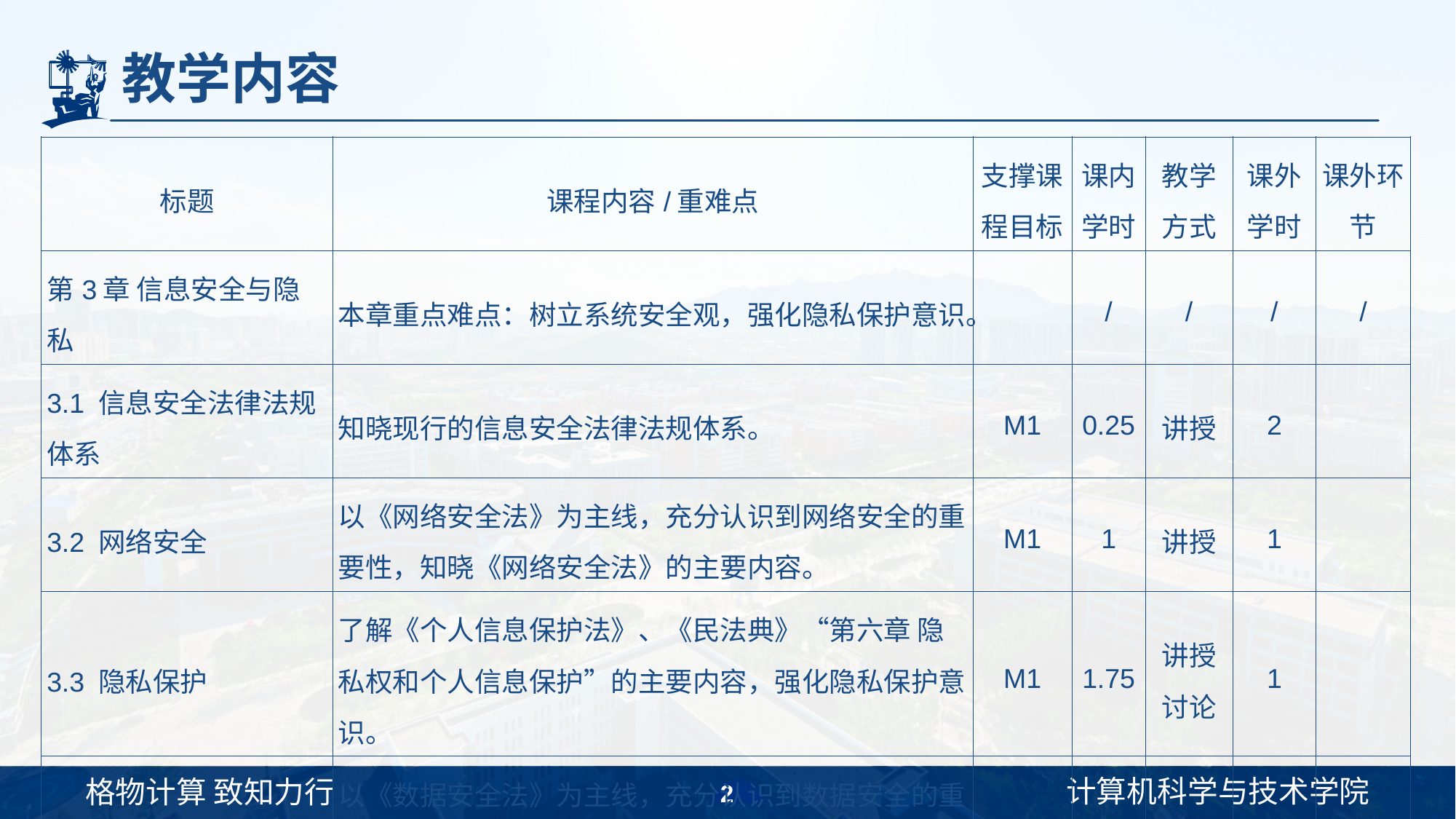

# 教学内容
| 标题 | 课程内容/重难点 | 支撑课程目标 | 课内学时 | 教学方式 | 课外学时 | 课外环节 |
| --- | --- | --- | --- | --- | --- | --- |
| 第3章 信息安全与隐私 | 本章重点难点：树立系统安全观，强化隐私保护意识。 |  | / | / | / | / |
| 3.1 信息安全法律法规体系 | 知晓现行的信息安全法律法规体系。 | M1 | 0.25 | 讲授 | 2 |  |
| 3.2 网络安全 | 以《网络安全法》为主线，充分认识到网络安全的重要性，知晓《网络安全法》的主要内容。 | M1 | 1 | 讲授 | 1 |  |
| 3.3 隐私保护 | 了解《个人信息保护法》、《民法典》“第六章 隐私权和个人信息保护”的主要内容，强化隐私保护意识。 | M1 | 1.75 | 讲授讨论 | 1 |  |
| 3.4 数据保护 | 以《数据安全法》为主线，充分认识到数据安全的重要性，知晓《数据安全法》的主要内容。 在第一章的复杂工程问题基础上深刻分析该工程具有哪些安全与隐私隐患。 | M1 | 1 | 讲授 | 2 | 案例分析作业 |
2